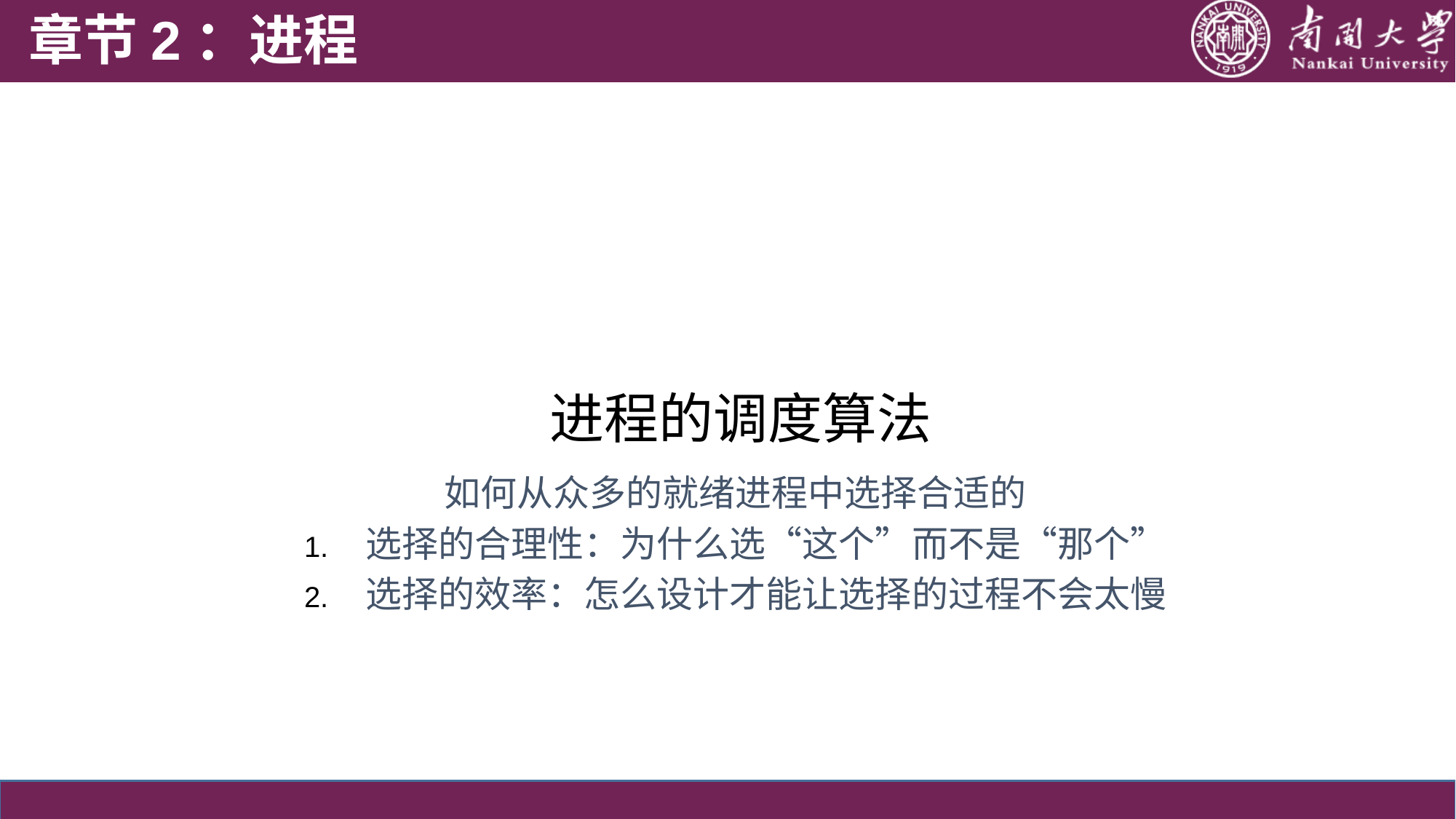

章节2：进程
进程的调度算法
如何从众多的就绪进程中选择合适的
选择的合理性：为什么选“这个”而不是“那个”
选择的效率：怎么设计才能让选择的过程不会太慢